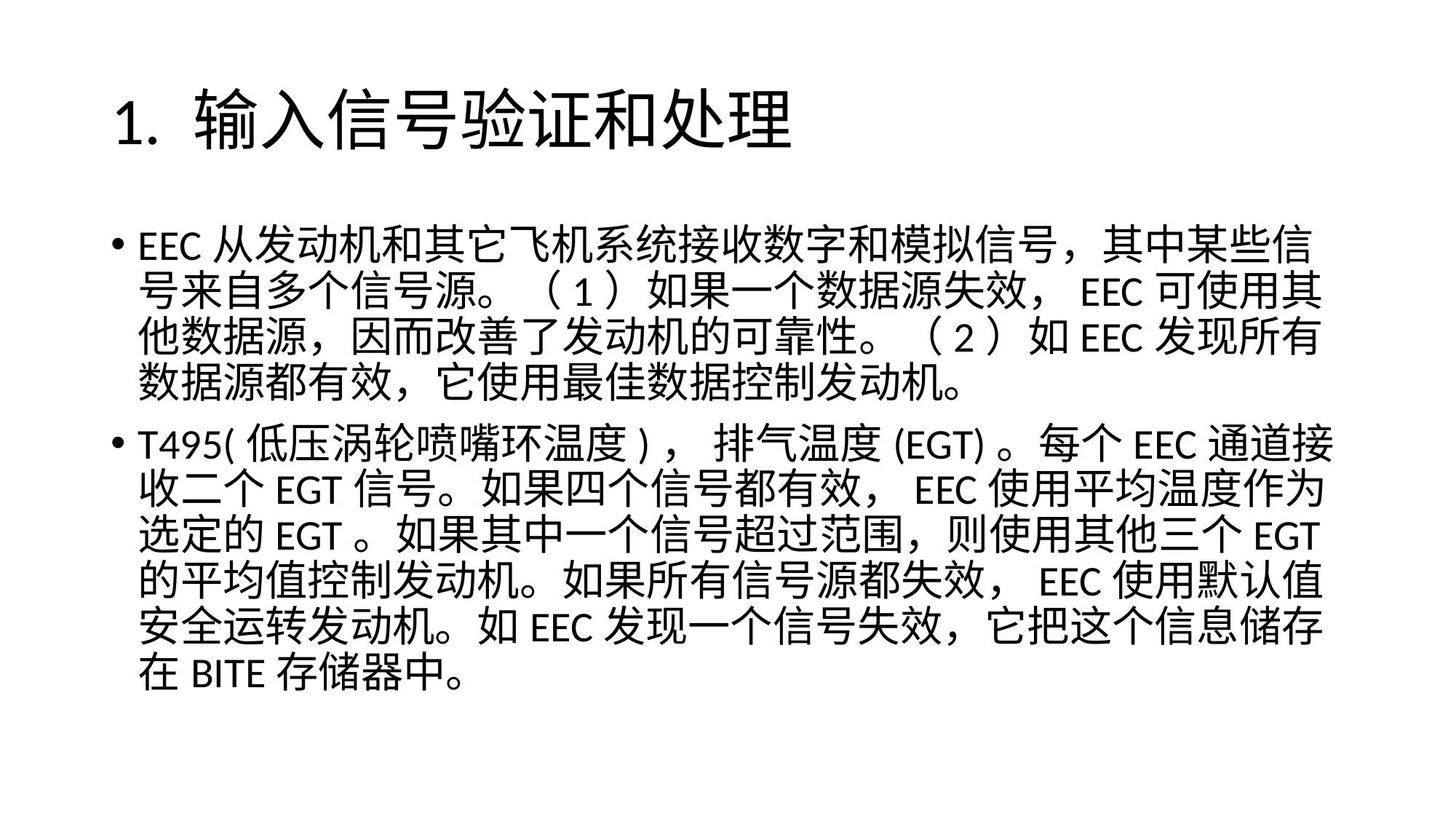

# 1. 输入信号验证和处理
EEC从发动机和其它飞机系统接收数字和模拟信号，其中某些信号来自多个信号源。（1）如果一个数据源失效，EEC可使用其他数据源，因而改善了发动机的可靠性。（2）如EEC发现所有数据源都有效，它使用最佳数据控制发动机。
T495(低压涡轮喷嘴环温度)， 排气温度(EGT)。每个EEC通道接收二个EGT信号。如果四个信号都有效，EEC使用平均温度作为选定的EGT。如果其中一个信号超过范围，则使用其他三个EGT的平均值控制发动机。如果所有信号源都失效，EEC使用默认值安全运转发动机。如EEC发现一个信号失效，它把这个信息储存在BITE存储器中。